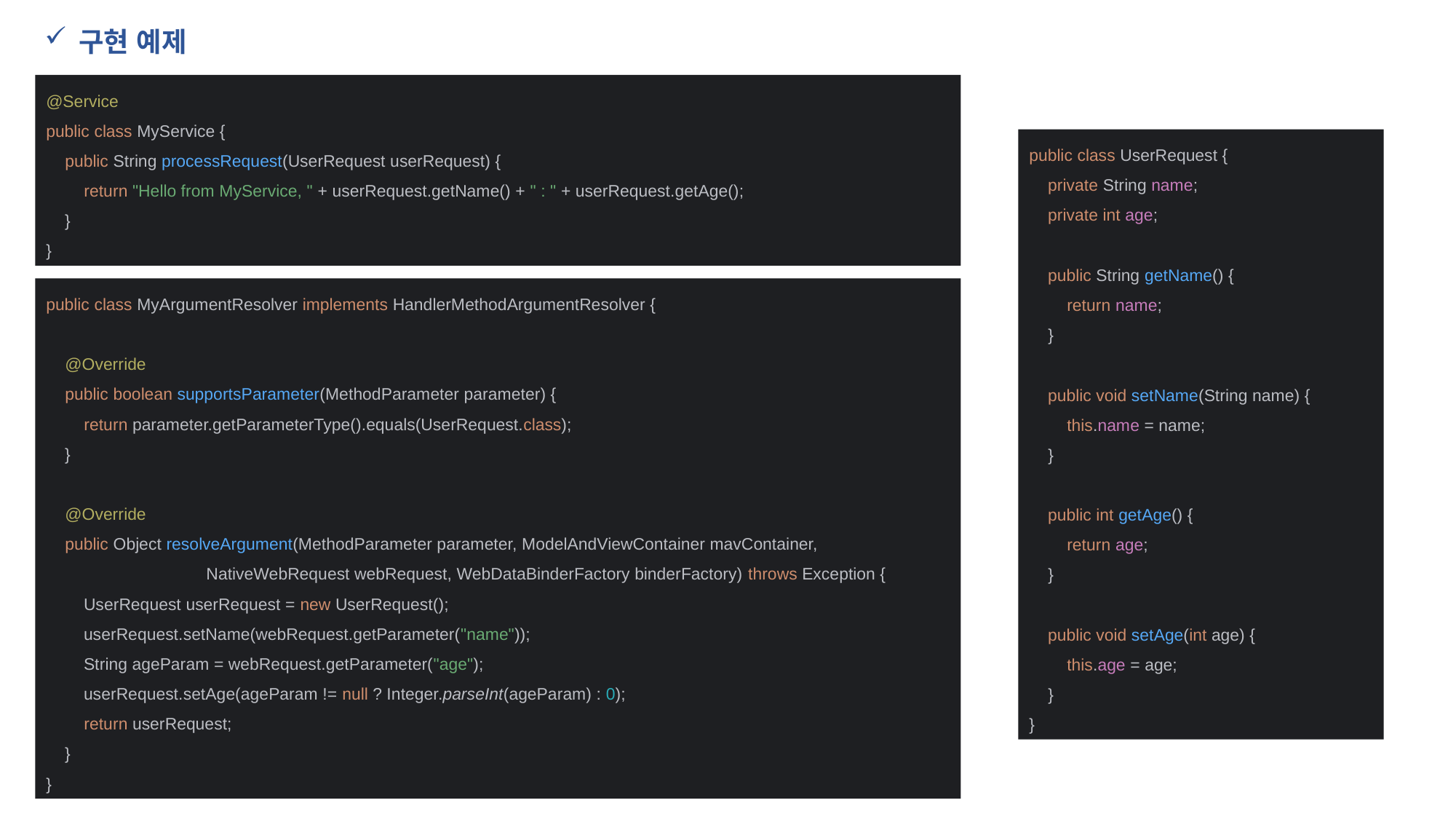

구현 예제
@Service
public class MyService {
    public String processRequest(UserRequest userRequest) {
        return "Hello from MyService, " + userRequest.getName() + " : " + userRequest.getAge();
    }
}
public class UserRequest {
    private String name;
    private int age;
    public String getName() {
        return name;
    }
    public void setName(String name) {
        this.name = name;
    }
    public int getAge() {
        return age;
    }
    public void setAge(int age) {
        this.age = age;
    }
}
public class MyArgumentResolver implements HandlerMethodArgumentResolver {
    @Override
    public boolean supportsParameter(MethodParameter parameter) {
        return parameter.getParameterType().equals(UserRequest.class);
    }
    @Override
    public Object resolveArgument(MethodParameter parameter, ModelAndViewContainer mavContainer,
                                  NativeWebRequest webRequest, WebDataBinderFactory binderFactory) throws Exception {
        UserRequest userRequest = new UserRequest();
        userRequest.setName(webRequest.getParameter("name"));
        String ageParam = webRequest.getParameter("age");
        userRequest.setAge(ageParam != null ? Integer.parseInt(ageParam) : 0);
        return userRequest;
    }
}